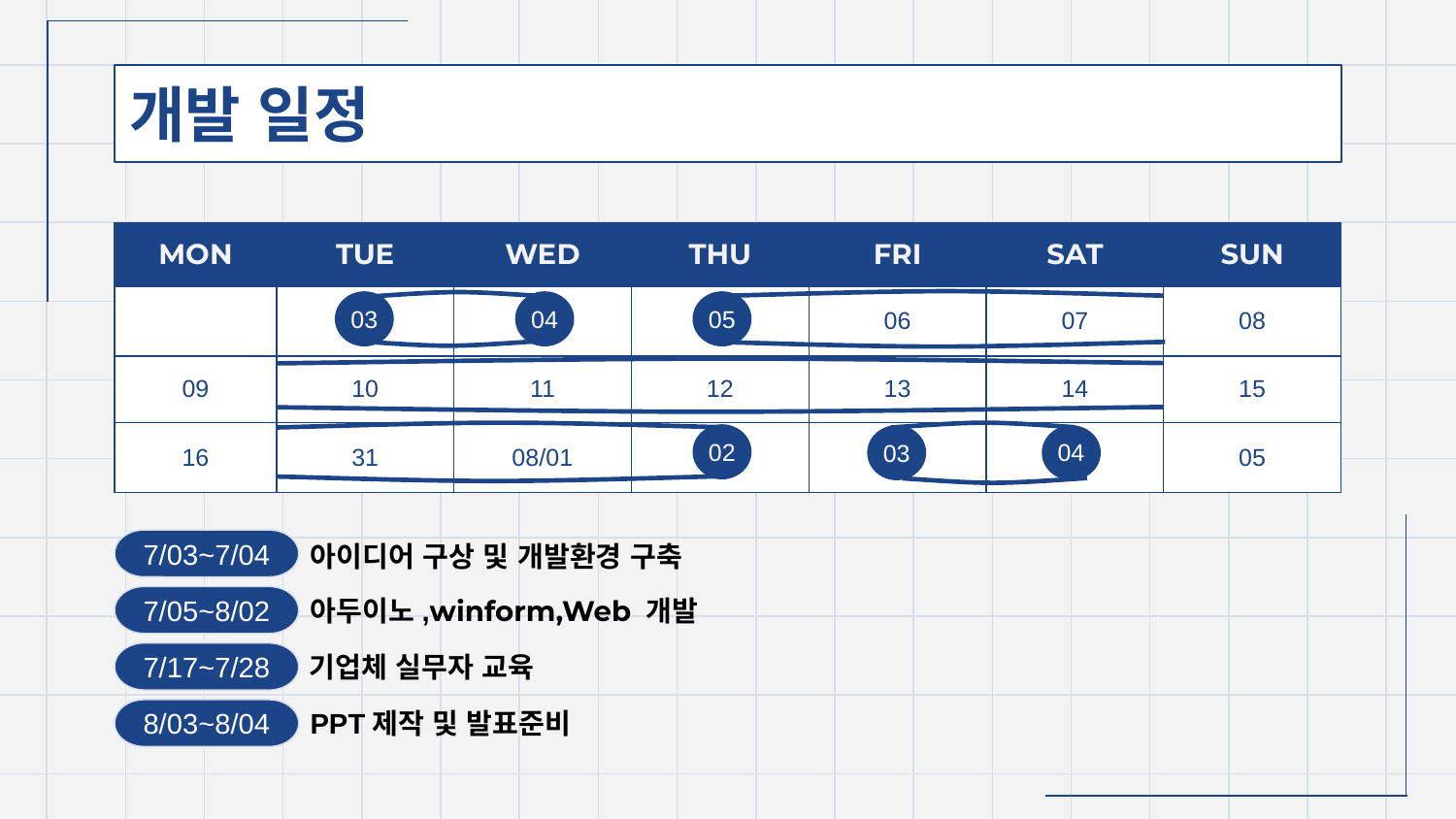

# 개발 일정
| MON | TUE | WED | THU | FRI | SAT | SUN |
| --- | --- | --- | --- | --- | --- | --- |
|  |  |  |  | 06 | 07 | 08 |
| 09 | 10 | 11 | 12 | 13 | 14 | 15 |
| 16 | 31 | 08/01 |  |  |  | 05 |

03
04
05

02
04
03

7/03~7/04
아이디어 구상 및 개발환경 구축
7/05~8/02
아두이노,winform,Web 개발
7/17~7/28
기업체 실무자 교육
8/03~8/04
PPT제작 및 발표준비